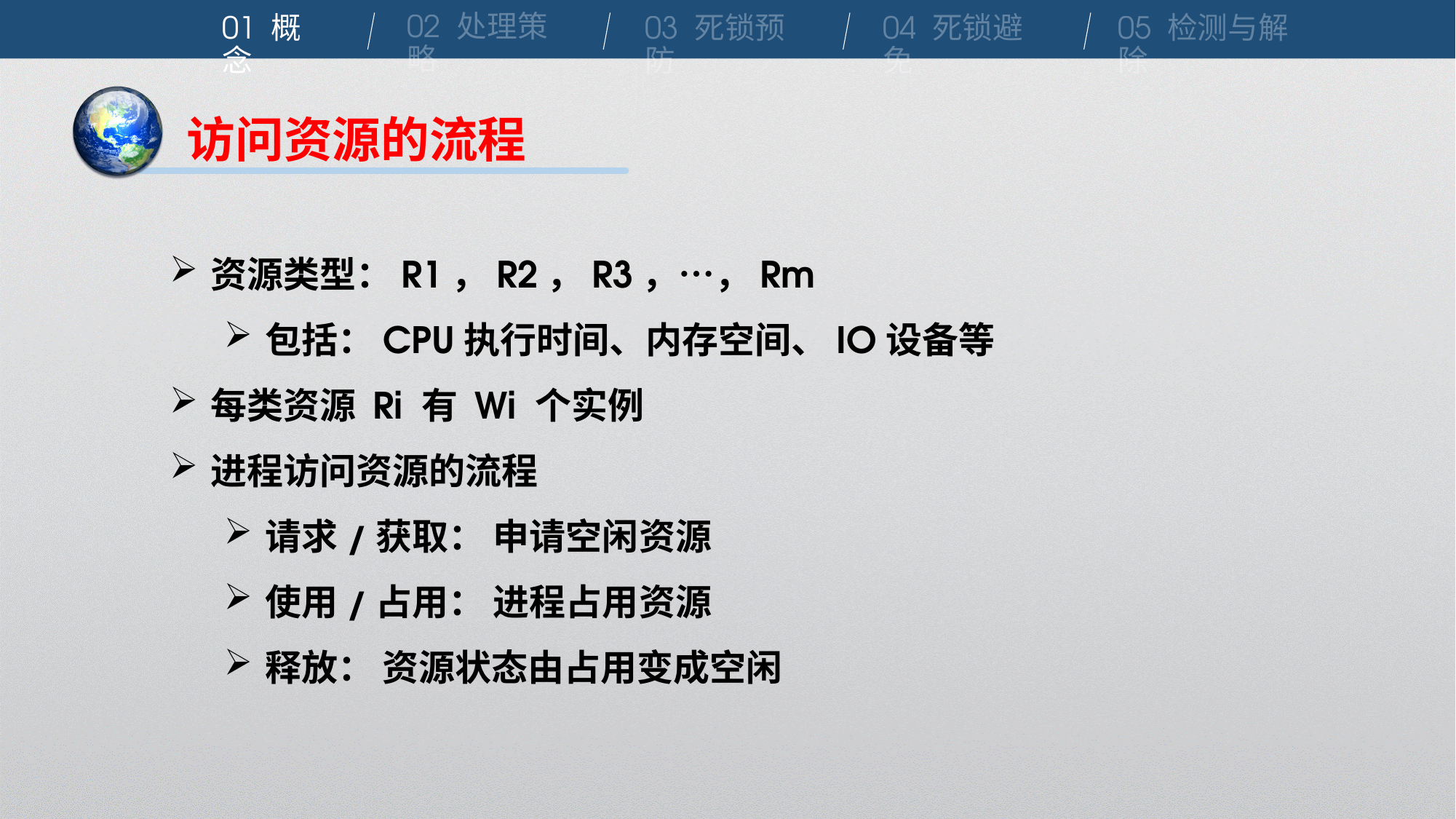

02 处理策略
01 概念
04 死锁避免
03 死锁预防
05 检测与解除
访问资源的流程
资源类型：R1，R2，R3，…，Rm
包括：CPU执行时间、内存空间、IO设备等
每类资源 Ri 有 Wi 个实例
进程访问资源的流程
请求/获取： 申请空闲资源
使用/占用： 进程占用资源
释放： 资源状态由占用变成空闲